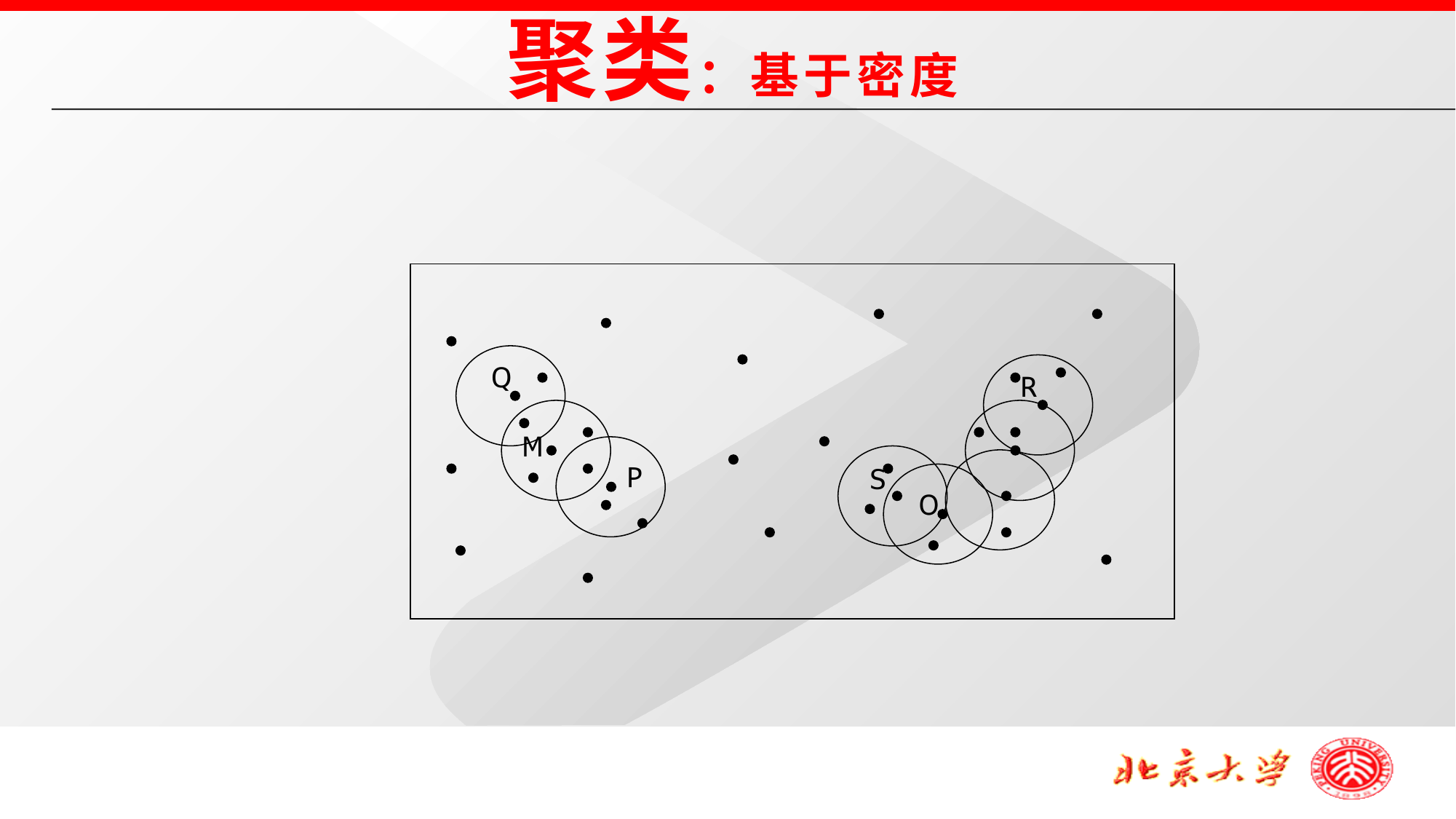

聚类：基于密度

Q

R

M

P

S

O